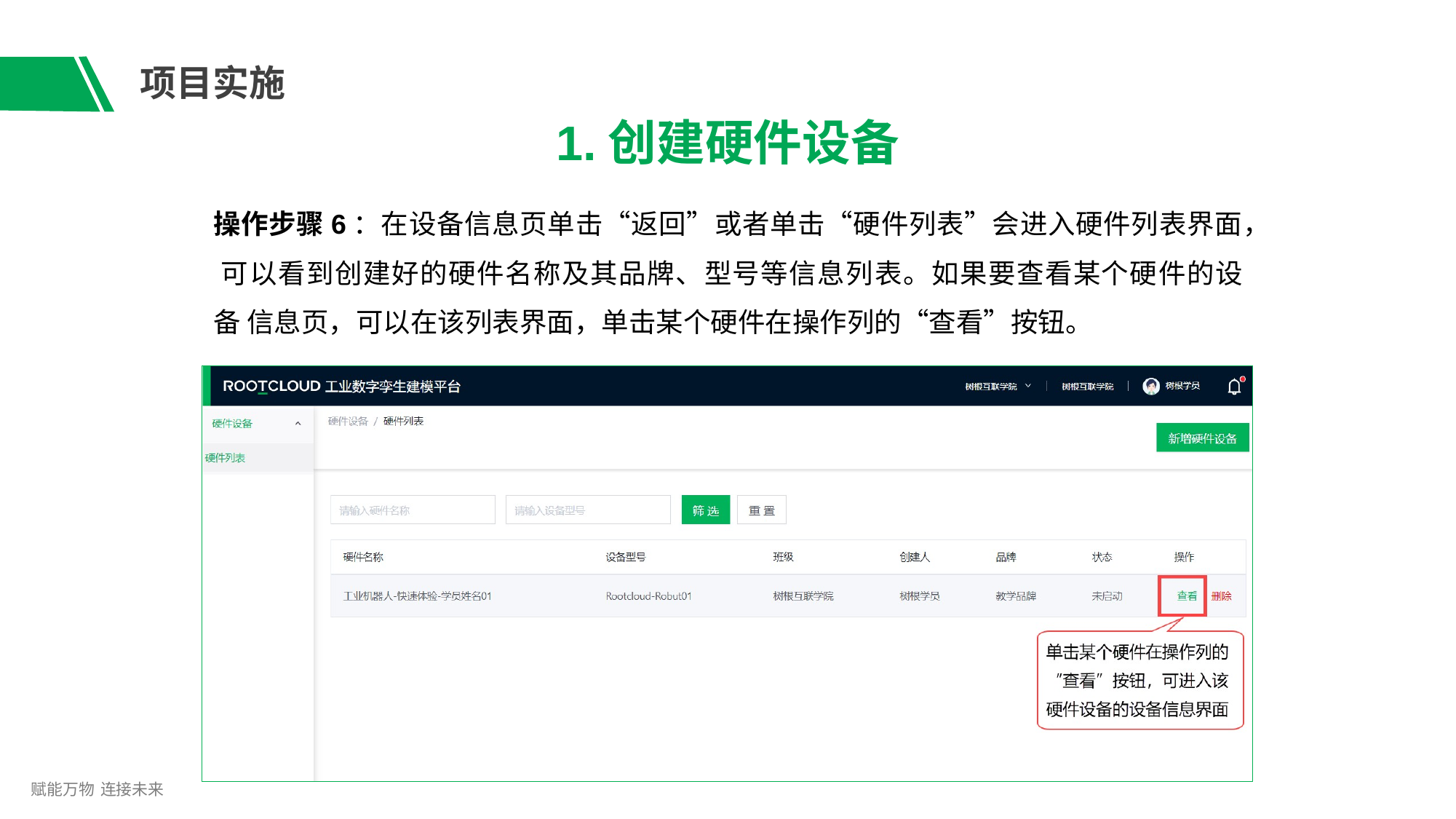

# 项目实施
1.创建硬件设备
操作步骤6：在设备信息页单击“返回”或者单击“硬件列表”会进入硬件列表界面， 可以看到创建好的硬件名称及其品牌、型号等信息列表。如果要查看某个硬件的设备 信息页，可以在该列表界面，单击某个硬件在操作列的“查看”按钮。

赋能万物 连接未来